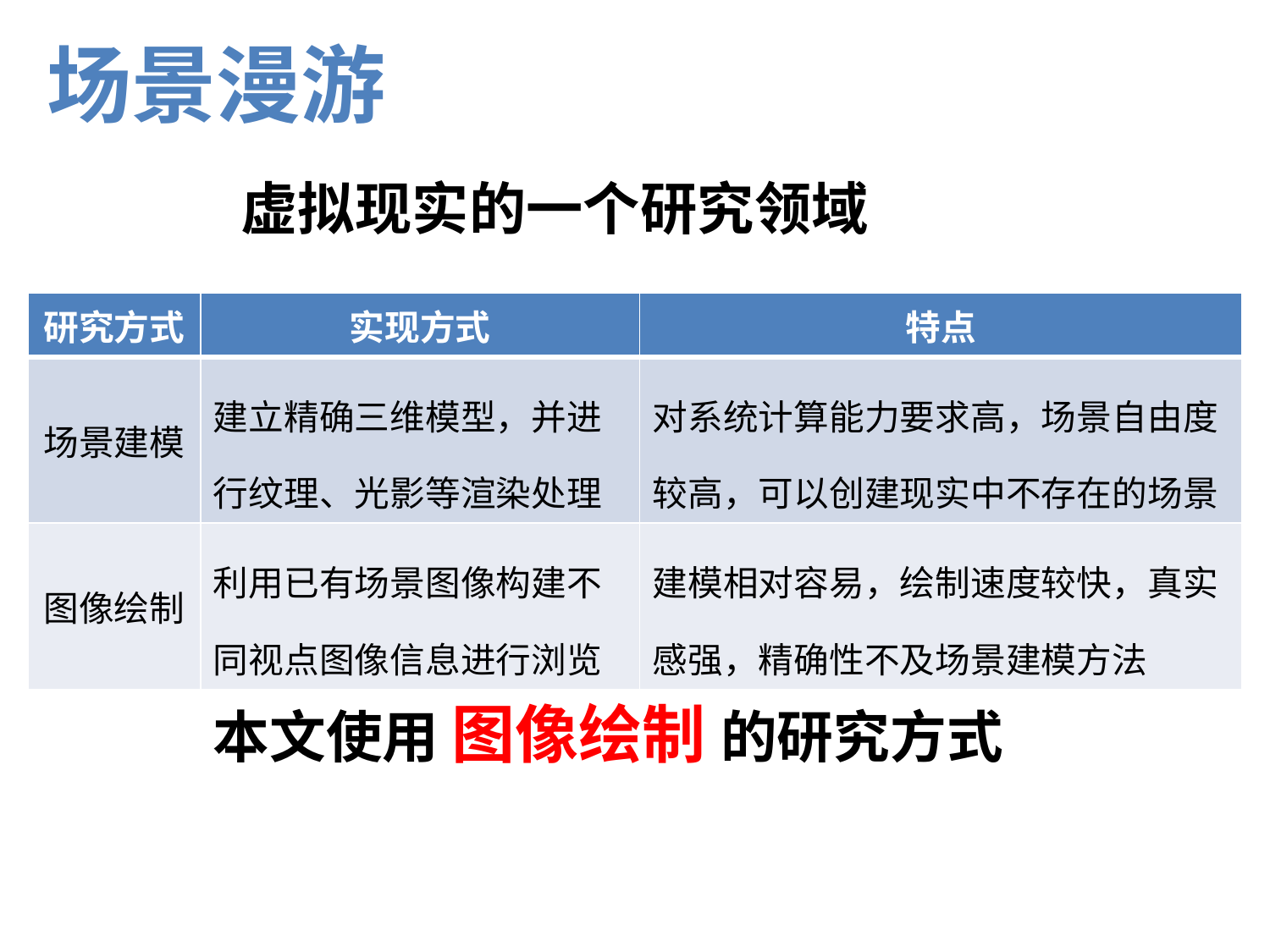

# 场景漫游
虚拟现实的一个研究领域
| 研究方式 | 实现方式 | 特点 |
| --- | --- | --- |
| 场景建模 | 建立精确三维模型，并进行纹理、光影等渲染处理 | 对系统计算能力要求高，场景自由度较高，可以创建现实中不存在的场景 |
| 图像绘制 | 利用已有场景图像构建不同视点图像信息进行浏览 | 建模相对容易，绘制速度较快，真实感强，精确性不及场景建模方法 |
本文使用 图像绘制 的研究方式